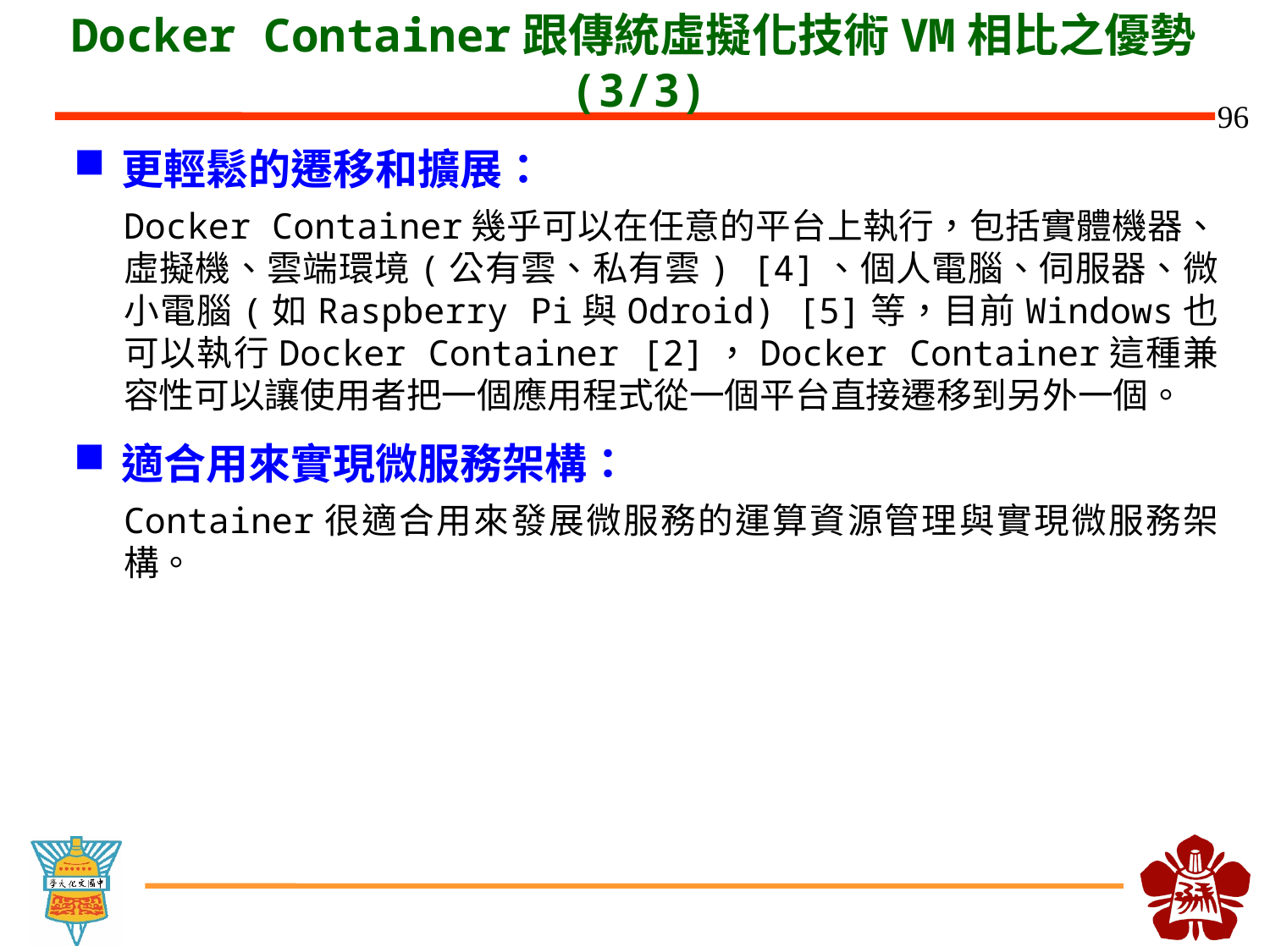

# Docker Container跟傳統虛擬化技術VM相比之優勢(3/3)
更輕鬆的遷移和擴展：
Docker Container幾乎可以在任意的平台上執行，包括實體機器、虛擬機、雲端環境(公有雲、私有雲) [4]、個人電腦、伺服器、微小電腦(如Raspberry Pi與Odroid) [5]等，目前Windows也可以執行Docker Container [2]，Docker Container這種兼容性可以讓使用者把一個應用程式從一個平台直接遷移到另外一個。
適合用來實現微服務架構：
Container很適合用來發展微服務的運算資源管理與實現微服務架構。